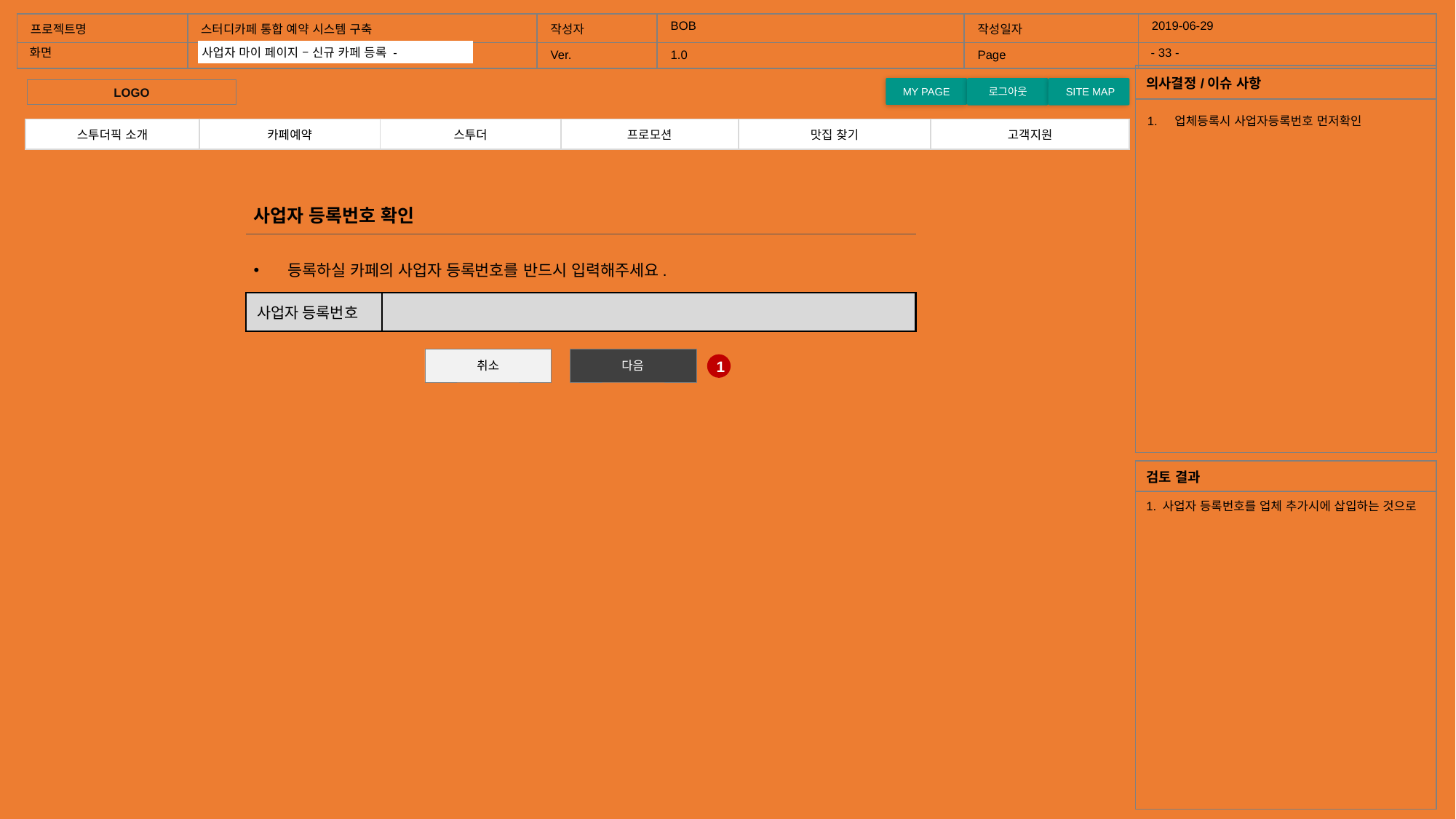

| 프로젝트명 | 스터디카페 통합 예약 시스템 구축 | 작성자 | BOB | 작성일자 | 2019-06-29 |
| --- | --- | --- | --- | --- | --- |
|  |  | Ver. | 1.0 | Page |  |
화면
- 33 -

홈화면
사업자 마이 페이지 – 신규 카페 등록 -
| 의사결정/이슈 사항 |
| --- |
|  |
MY PAGE
로그아웃
 SITE MAP
LOGO
업체등록시 사업자등록번호 먼저확인
| 스투더픽 소개 | 카페예약 | 스투더 | 프로모션 | 맛집 찾기 | 고객지원 |
| --- | --- | --- | --- | --- | --- |
사업자 등록번호 확인
등록하실 카페의 사업자 등록번호를 반드시 입력해주세요.
사업자 등록번호
취소
다음
1
| 검토 결과 |
| --- |
| 1. 사업자 등록번호를 업체 추가시에 삽입하는 것으로 |